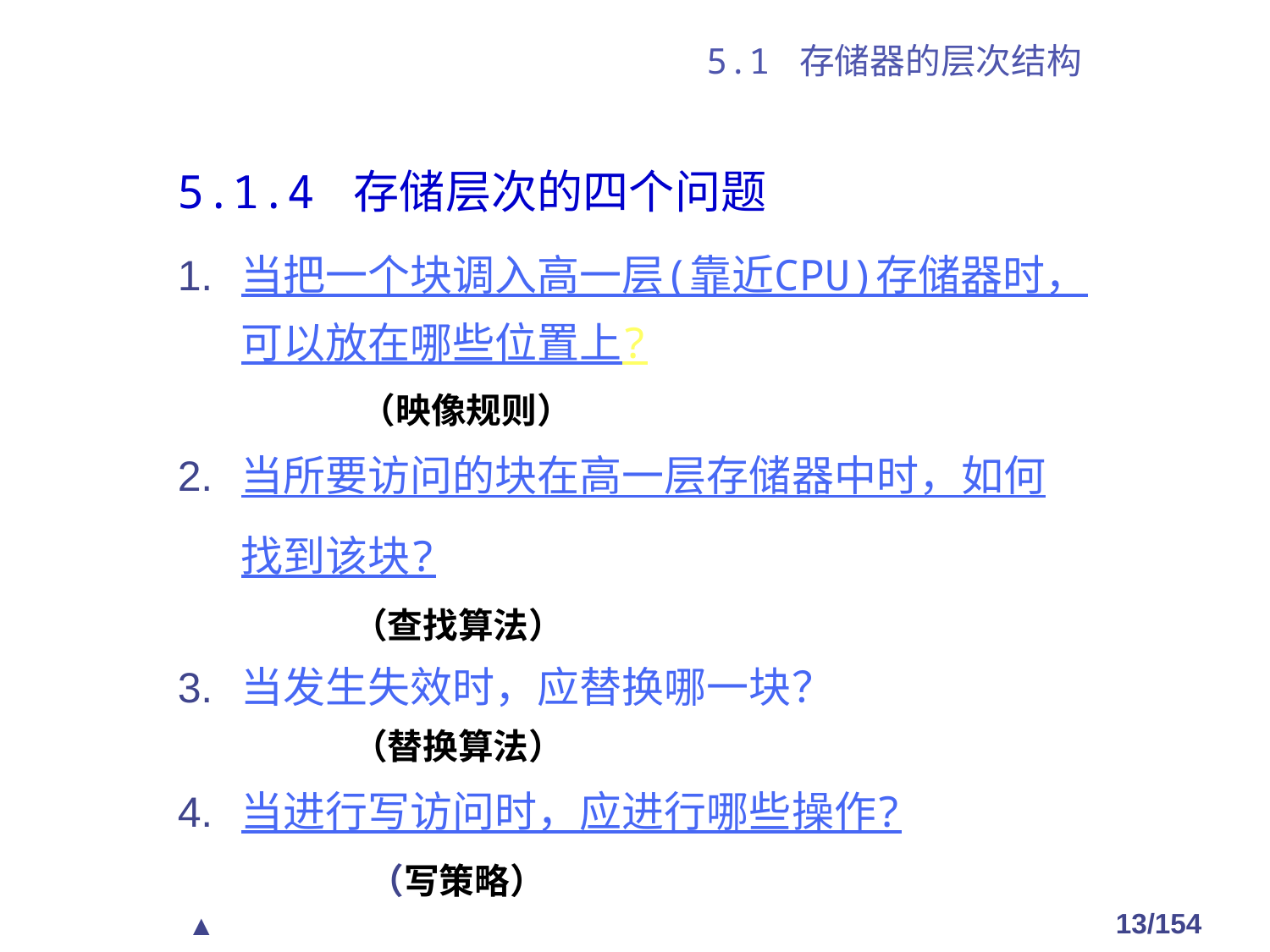

# 5.1 存储器的层次结构
5.1.4 存储层次的四个问题
当把一个块调入高一层(靠近CPU)存储器时，
可以放在哪些位置上?
 （映像规则）
当所要访问的块在高一层存储器中时，如何
找到该块?
（查找算法）
当发生失效时，应替换哪一块？
（替换算法）
当进行写访问时，应进行哪些操作?
 （写策略）